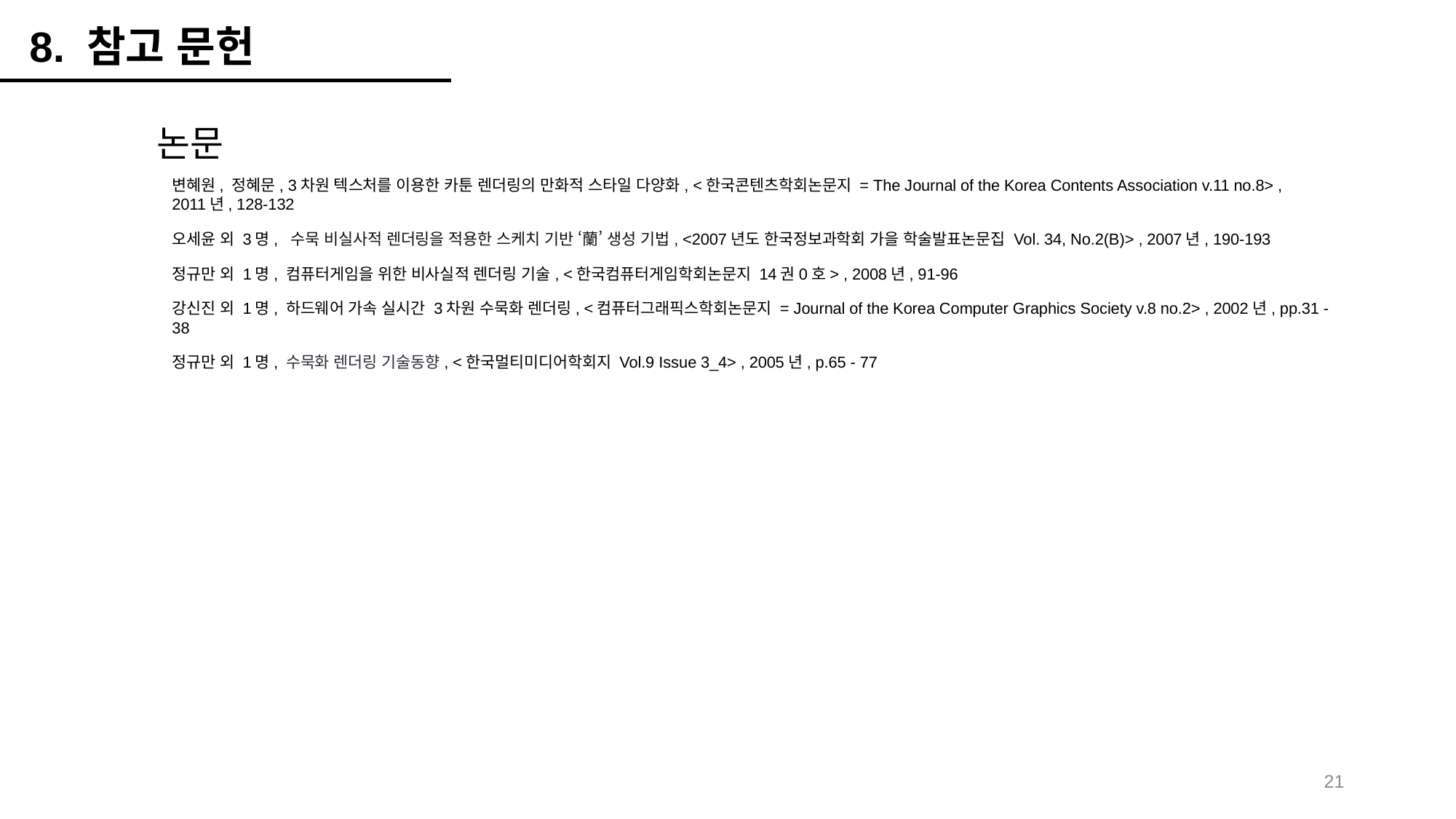

8. 참고 문헌
논문
변혜원, 정혜문, 3차원 텍스처를 이용한 카툰 렌더링의 만화적 스타일 다양화, <한국콘텐츠학회논문지 = The Journal of the Korea Contents Association v.11 no.8> , 2011년, 128-132
오세윤 외 3명,  수묵 비실사적 렌더링을 적용한 스케치 기반 ‘蘭’ 생성 기법, <2007년도 한국정보과학회 가을 학술발표논문집 Vol. 34, No.2(B)> , 2007년, 190-193
정규만 외 1명, 컴퓨터게임을 위한 비사실적 렌더링 기술, <한국컴퓨터게임학회논문지 14권0호> , 2008년, 91-96
강신진 외 1명, 하드웨어 가속 실시간 3차원 수묵화 렌더링, <컴퓨터그래픽스학회논문지 = Journal of the Korea Computer Graphics Society v.8 no.2> , 2002년, pp.31 - 38
정규만 외 1명, 수묵화 렌더링 기술동향, <한국멀티미디어학회지 Vol.9 Issue 3_4> , 2005년, p.65 - 77
21